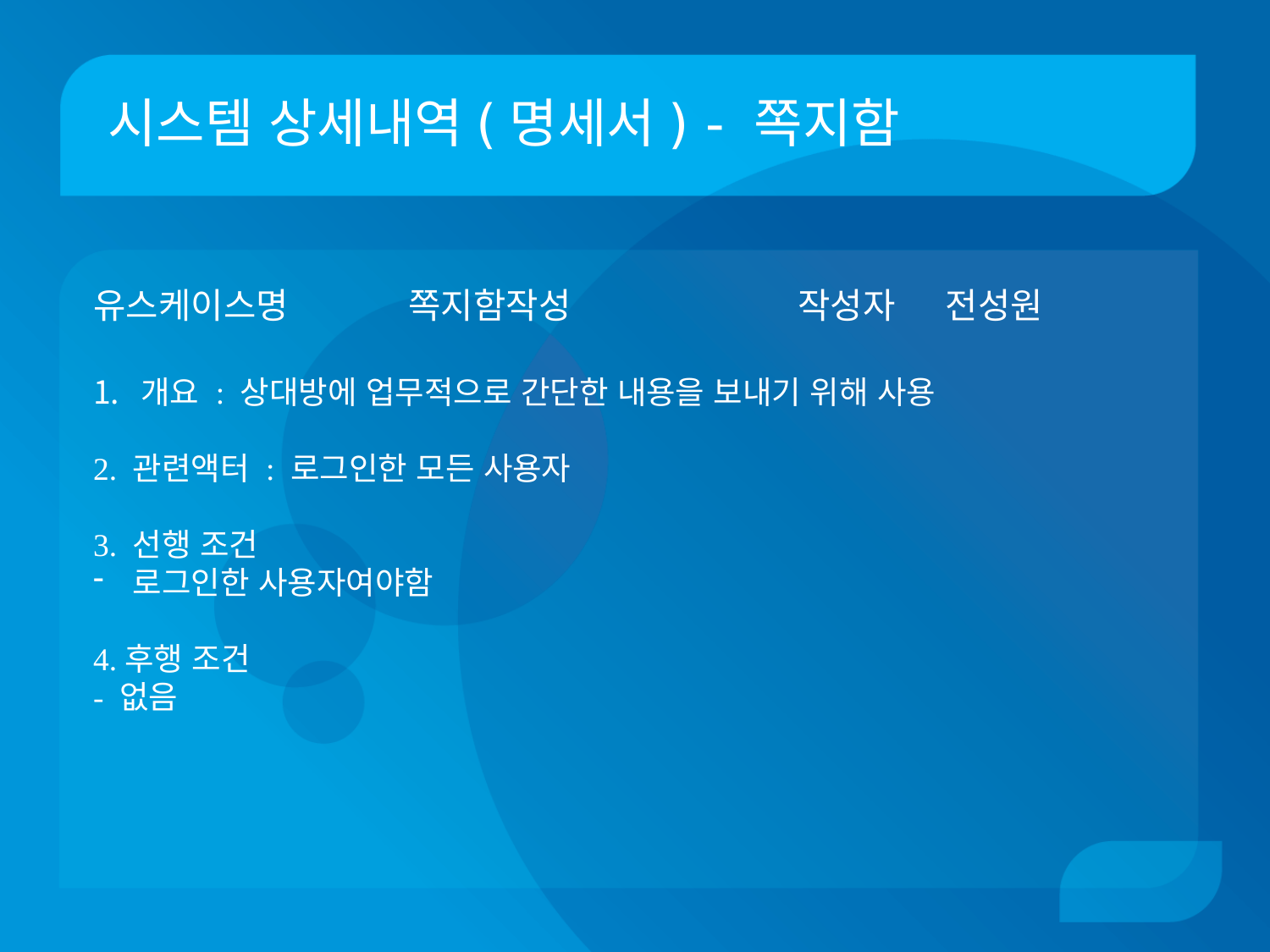

# 시스템 상세내역(명세서) - 쪽지함
유스케이스명            쪽지함작성     	       작성자     전성원
개요 : 상대방에 업무적으로 간단한 내용을 보내기 위해 사용

2. 관련액터 : 로그인한 모든 사용자

3. 선행 조건
로그인한 사용자여야함

4.후행 조건
- 없음